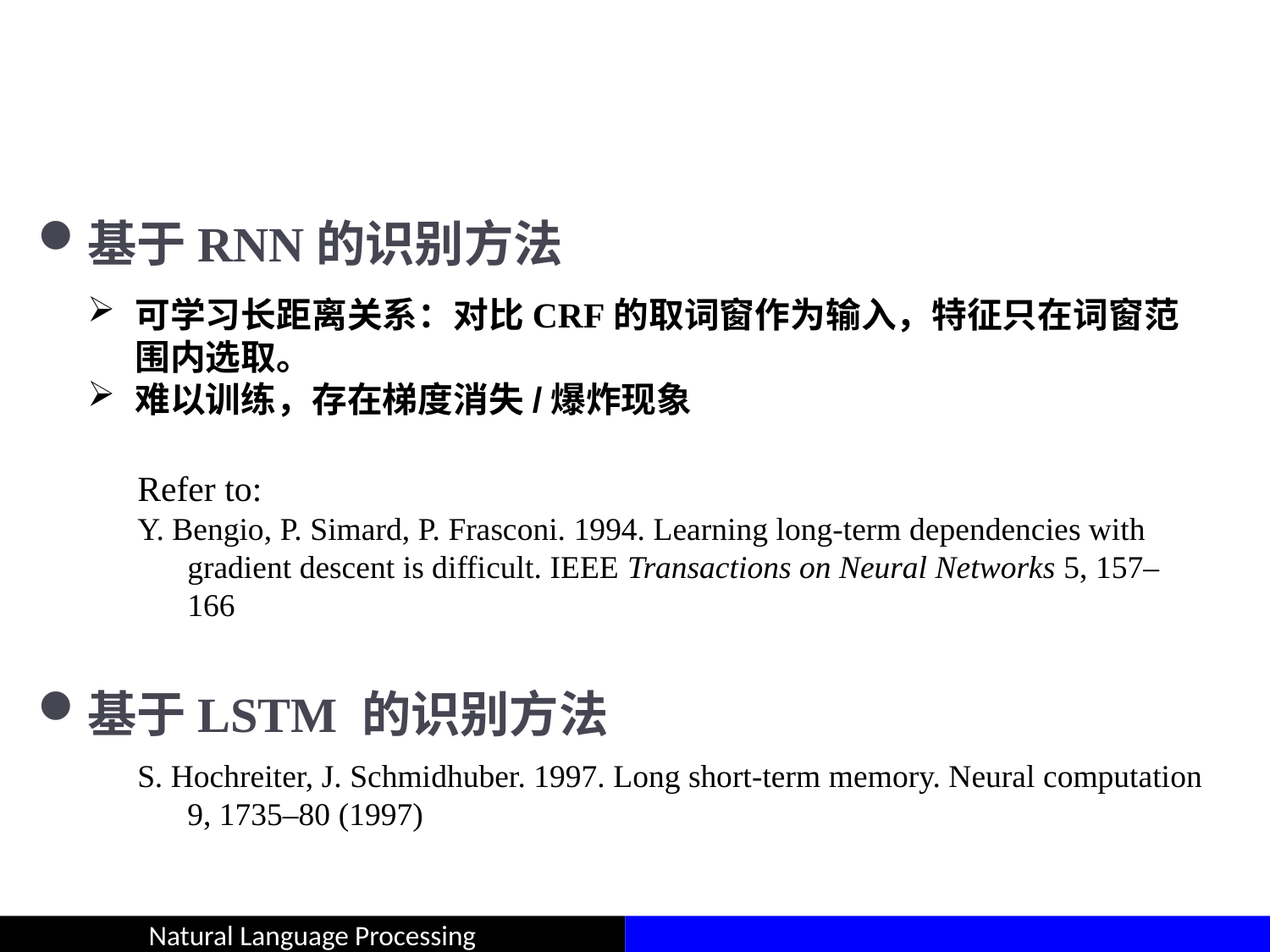

#
基于RNN的识别方法
可学习长距离关系：对比CRF的取词窗作为输入，特征只在词窗范围内选取。
难以训练，存在梯度消失/爆炸现象
Refer to:
Y. Bengio, P. Simard, P. Frasconi. 1994. Learning long-term dependencies with gradient descent is difficult. IEEE Transactions on Neural Networks 5, 157–166

基于LSTM 的识别方法
S. Hochreiter, J. Schmidhuber. 1997. Long short-term memory. Neural computation 9, 1735–80 (1997)